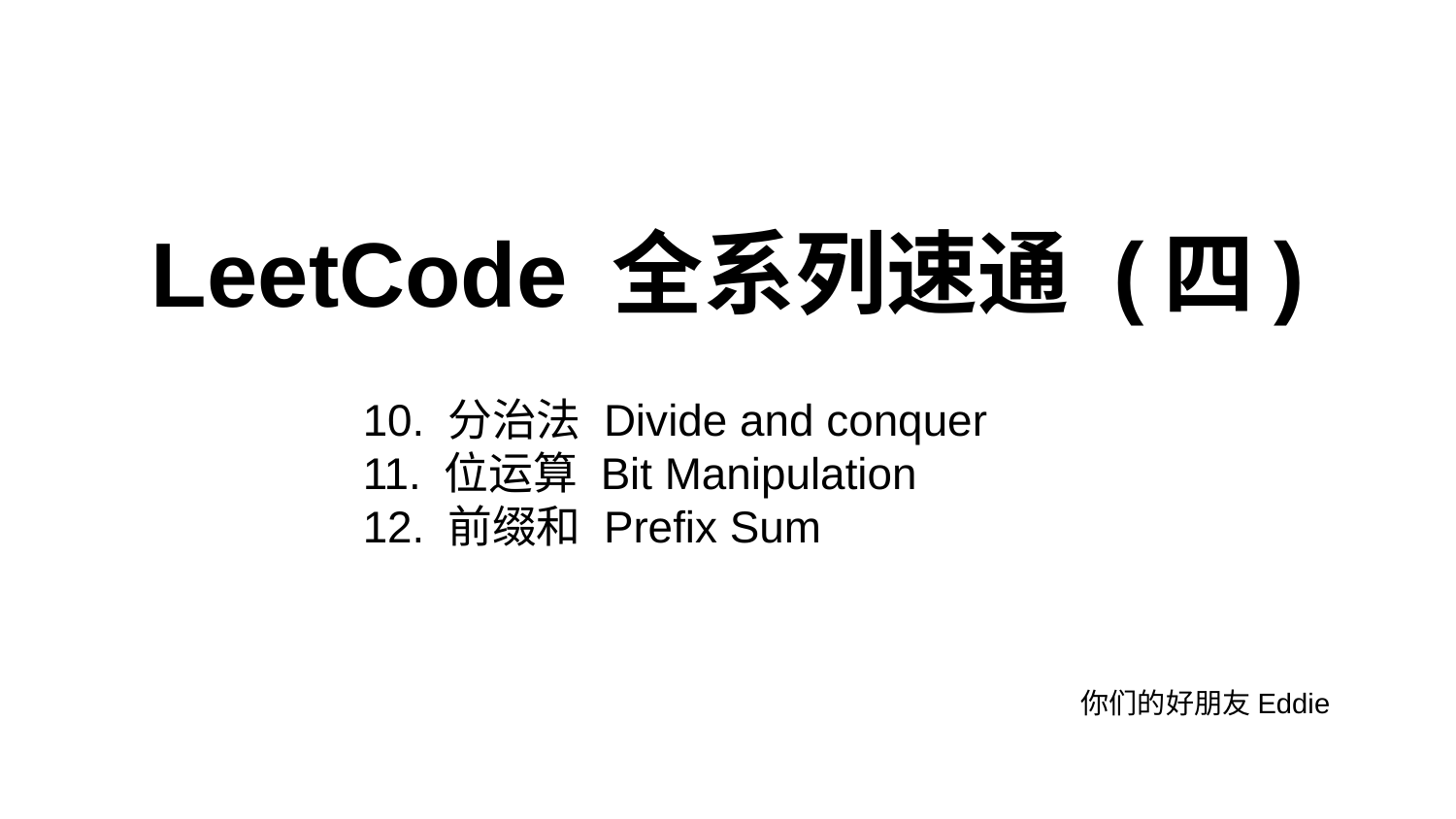

# LeetCode 全系列速通 (四)
10. 分治法 Divide and conquer
11. 位运算 Bit Manipulation
12. 前缀和 Prefix Sum
你们的好朋友Eddie